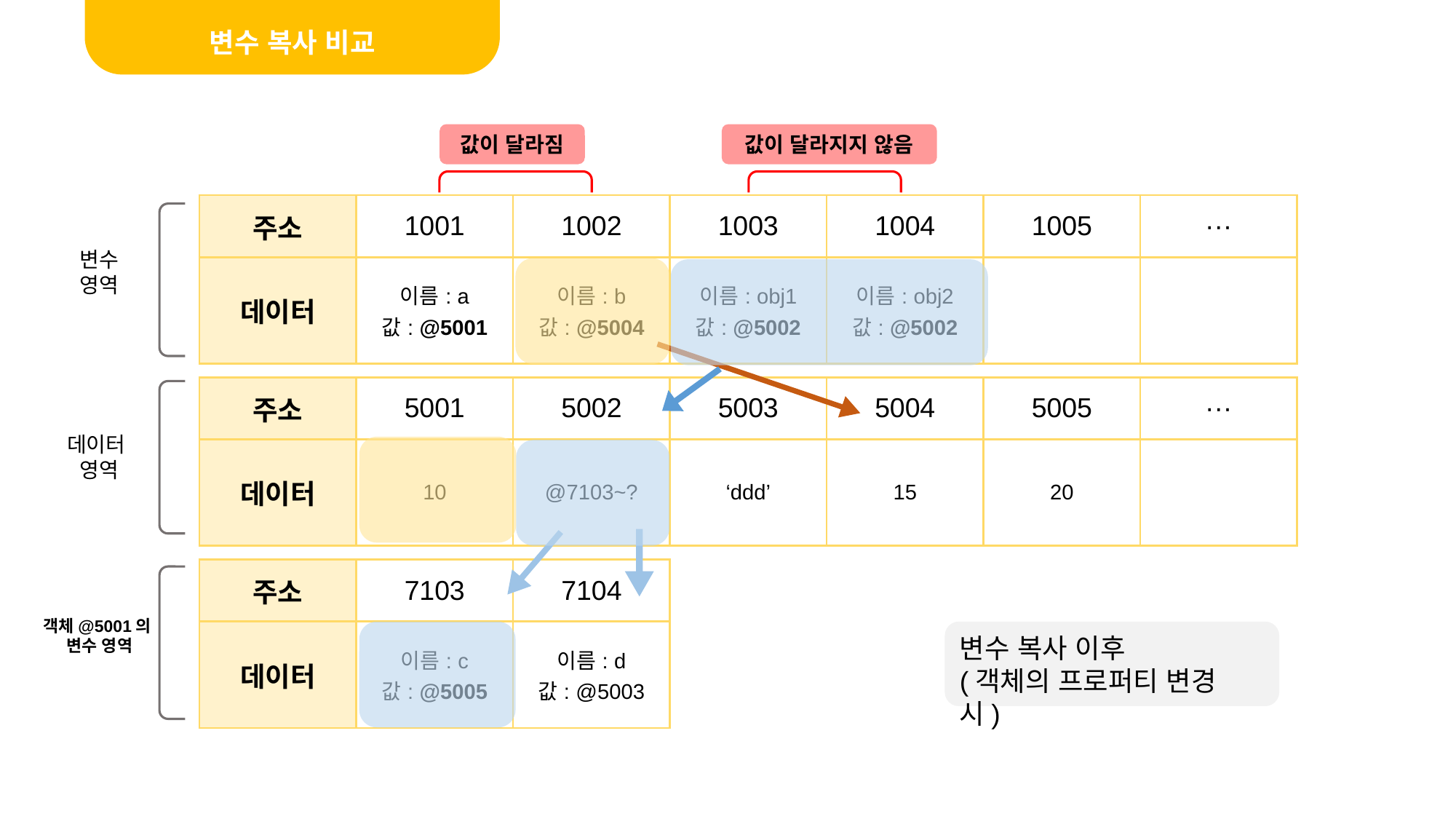

변수 복사 비교
값이 달라짐
값이 달라지지 않음

| 주소 | 1001 | 1002 | 1003 | 1004 | 1005 | ··· |
| --- | --- | --- | --- | --- | --- | --- |
| 데이터 | 이름: a 값: @5001 | 이름: b 값: @5004 | 이름: obj1 값: @5002 | 이름: obj2 값: @5002 |  |  |
변수
영역

| 주소 | 5001 | 5002 | 5003 | 5004 | 5005 | ··· |
| --- | --- | --- | --- | --- | --- | --- |
| 데이터 | 10 | @7103~? | ‘ddd’ | 15 | 20 |  |
데이터
영역

| 주소 | 7103 | 7104 |
| --- | --- | --- |
| 데이터 | 이름: c 값: @5005 | 이름: d 값: @5003 |
객체@5001의
변수 영역

변수 복사 이후
(객체의 프로퍼티 변경 시)